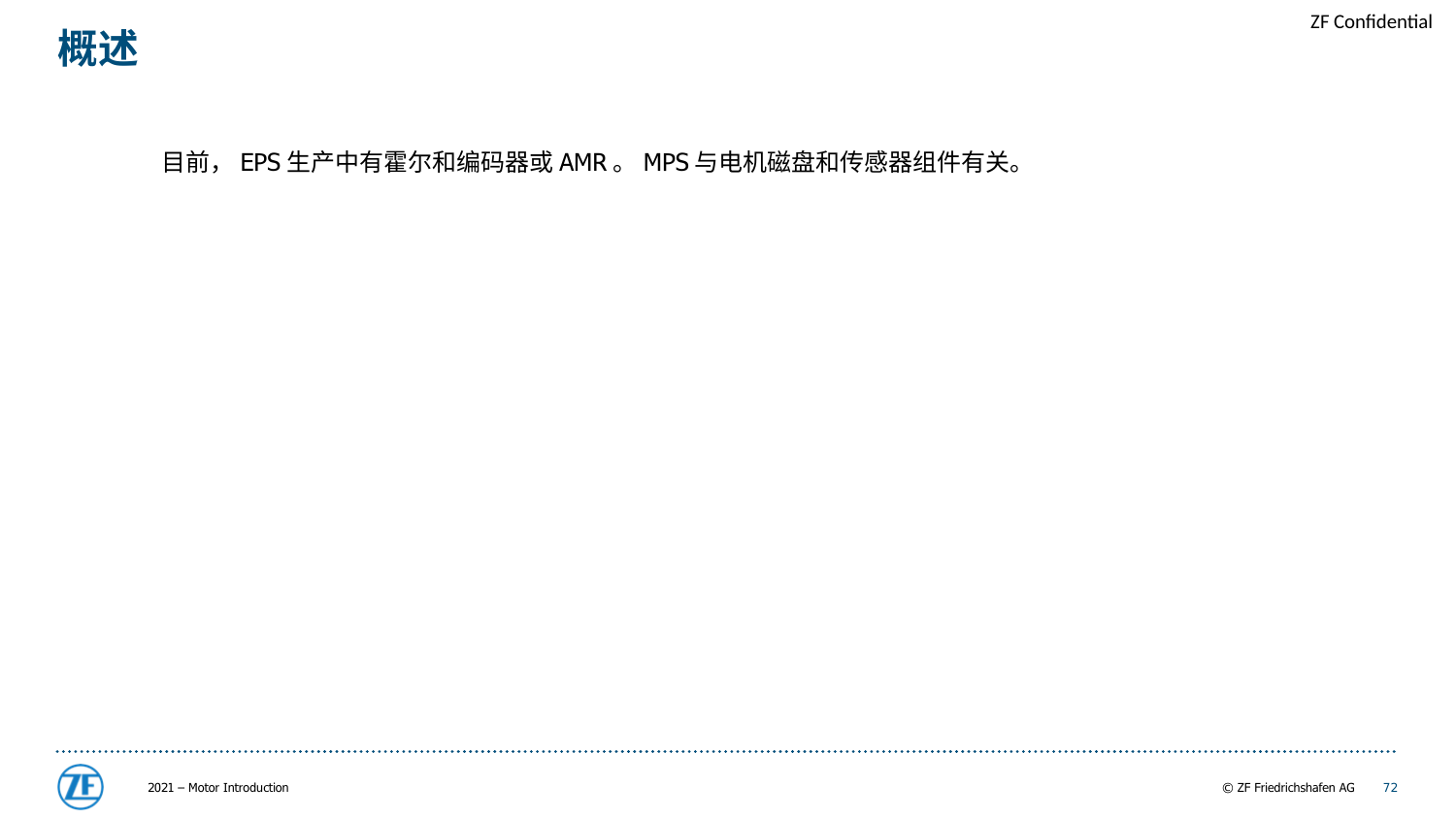

# 概述
目前，EPS生产中有霍尔和编码器或AMR。MPS与电机磁盘和传感器组件有关。
2021 – Motor Introduction
72